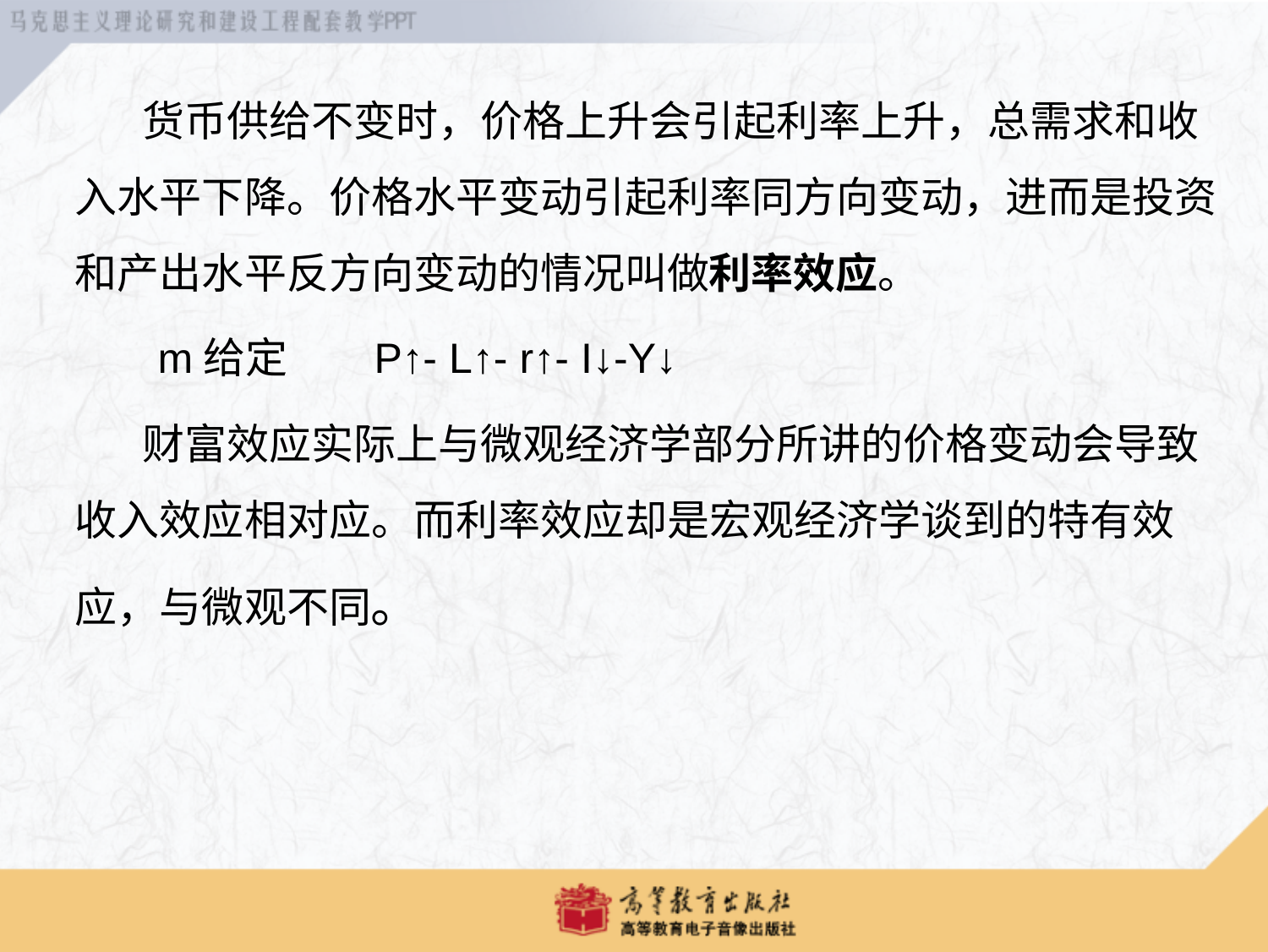

货币供给不变时，价格上升会引起利率上升，总需求和收入水平下降。价格水平变动引起利率同方向变动，进而是投资和产出水平反方向变动的情况叫做利率效应。
           m给定        P↑- L↑- r↑- I↓-Y↓
           财富效应实际上与微观经济学部分所讲的价格变动会导致收入效应相对应。而利率效应却是宏观经济学谈到的特有效应，与微观不同。